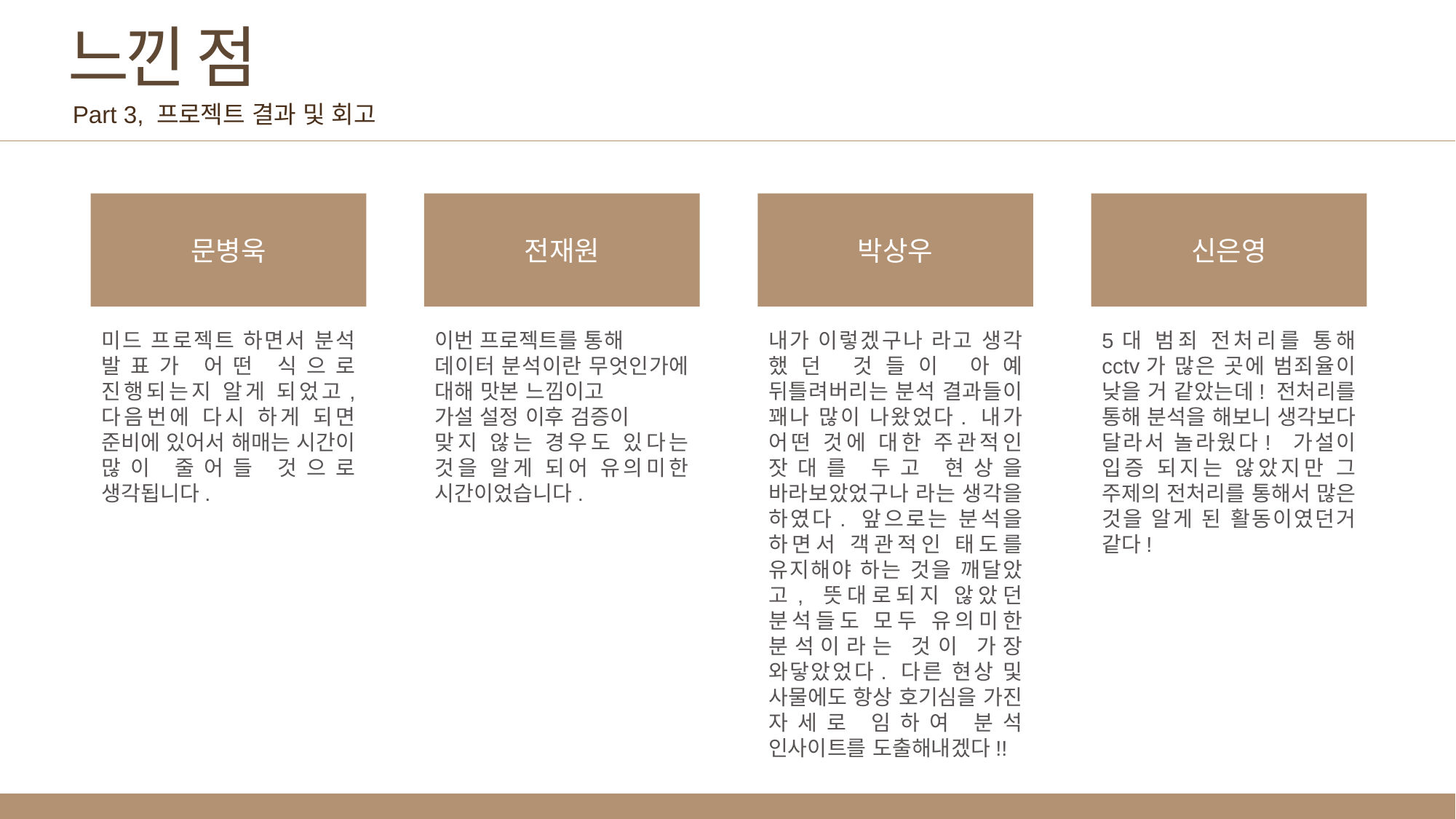

느낀 점
Part 3, 프로젝트 결과 및 회고
문병욱
미드 프로젝트 하면서 분석 발표가 어떤 식으로 진행되는지 알게 되었고, 다음번에 다시 하게 되면 준비에 있어서 해매는 시간이 많이 줄어들 것으로 생각됩니다.
전재원
이번 프로젝트를 통해
데이터 분석이란 무엇인가에 대해 맛본 느낌이고
가설 설정 이후 검증이
맞지 않는 경우도 있다는 것을 알게 되어 유의미한 시간이었습니다.
박상우
내가 이렇겠구나 라고 생각 했던 것들이 아예 뒤틀려버리는 분석 결과들이 꽤나 많이 나왔었다. 내가 어떤 것에 대한 주관적인 잣대를 두고 현상을 바라보았었구나 라는 생각을 하였다. 앞으로는 분석을 하면서 객관적인 태도를 유지해야 하는 것을 깨달았고, 뜻대로되지 않았던 분석들도 모두 유의미한 분석이라는 것이 가장 와닿았었다. 다른 현상 및 사물에도 항상 호기심을 가진 자세로 임하여 분석 인사이트를 도출해내겠다!!
신은영
5대 범죄 전처리를 통해 cctv가 많은 곳에 범죄율이 낮을 거 같았는데! 전처리를 통해 분석을 해보니 생각보다 달라서 놀라웠다!  가설이 입증 되지는 않았지만 그 주제의 전처리를 통해서 많은 것을 알게 된 활동이였던거 같다!